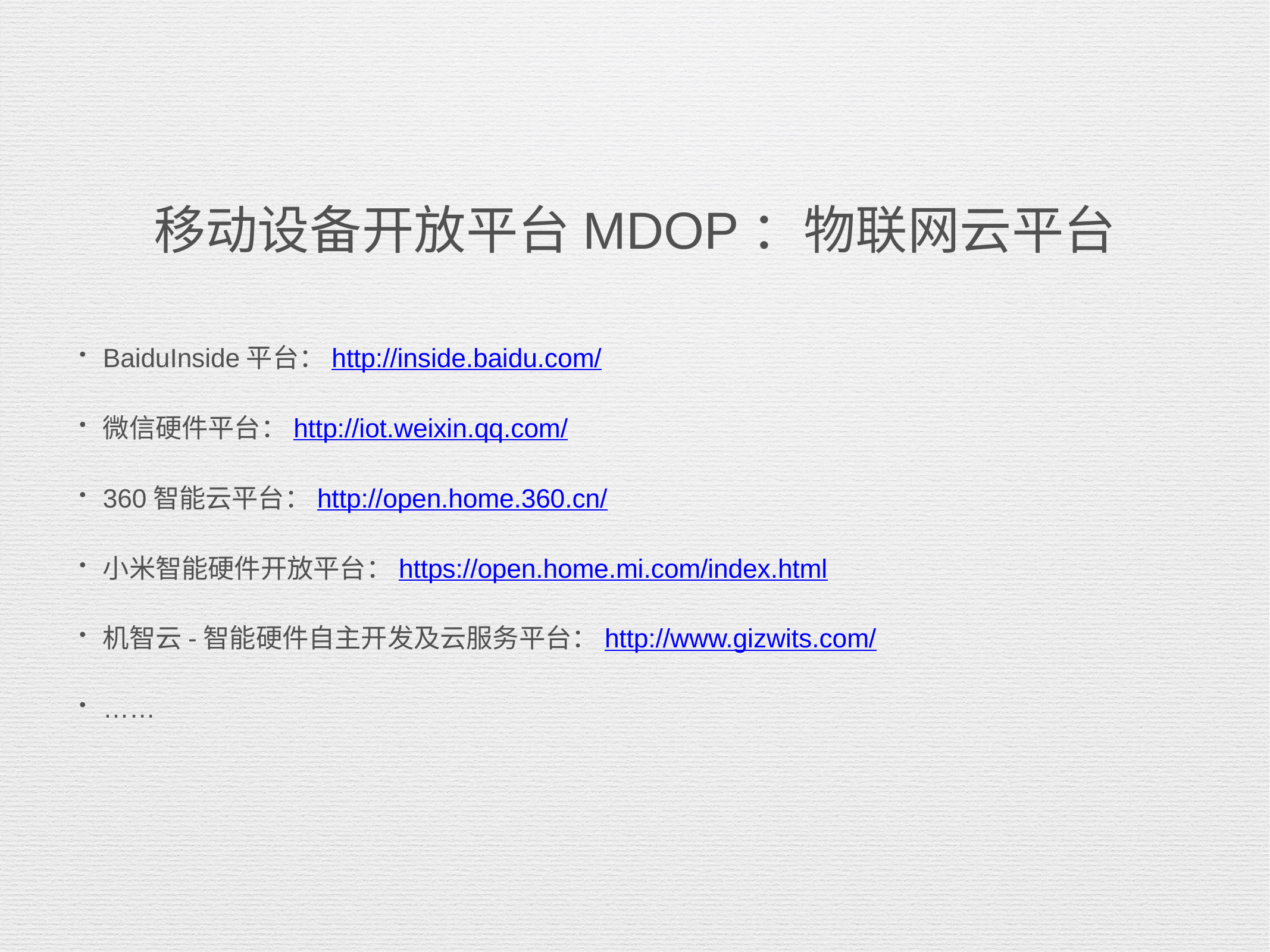

# 移动设备开放平台MDOP：物联网云平台
BaiduInside平台：http://inside.baidu.com/
微信硬件平台：http://iot.weixin.qq.com/
360智能云平台：http://open.home.360.cn/
小米智能硬件开放平台：https://open.home.mi.com/index.html
机智云-智能硬件自主开发及云服务平台：http://www.gizwits.com/
……